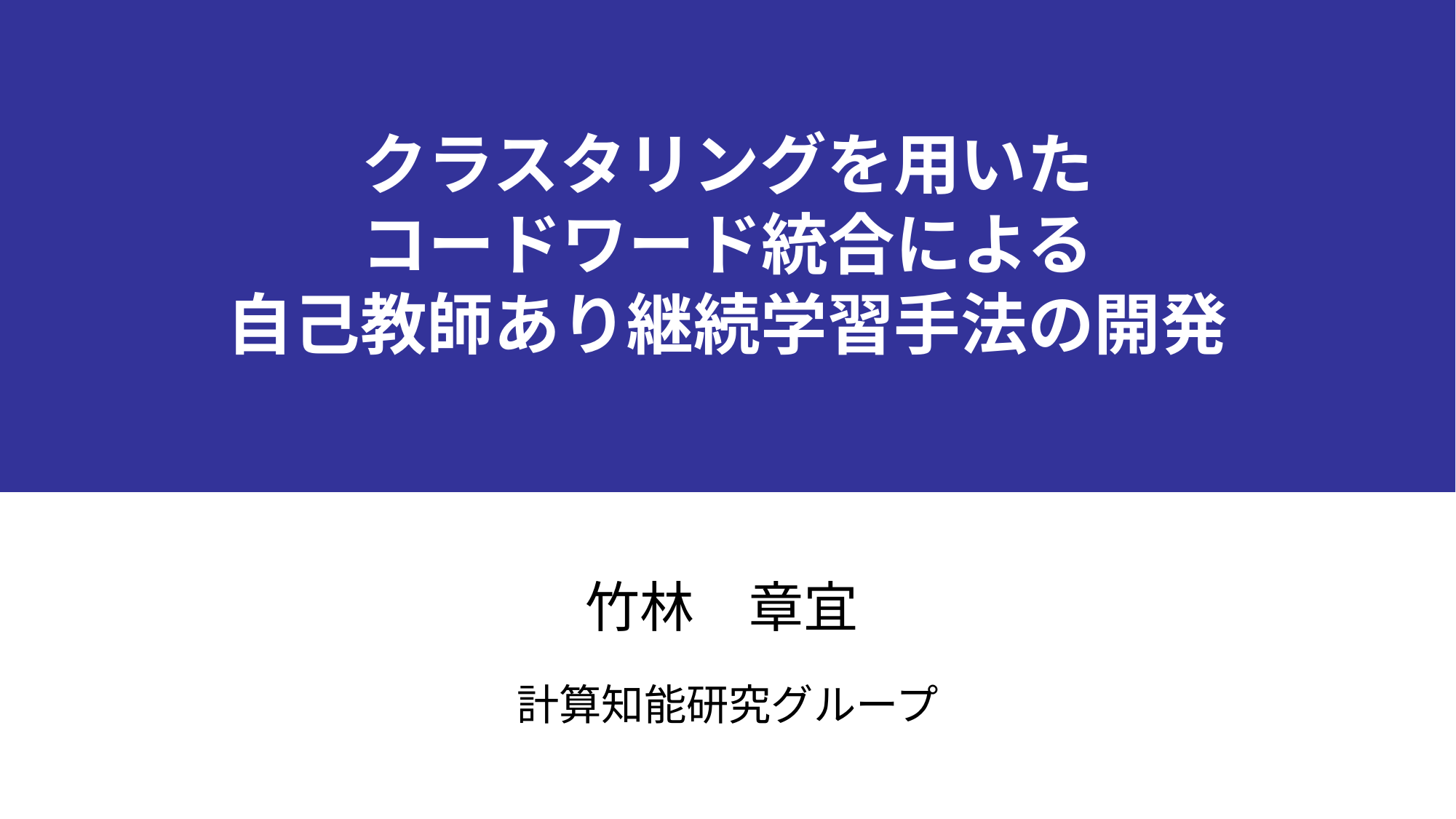

# クラスタリングを用いた コードワード統合による 自己教師あり継続学習手法の開発
竹林　章宜
計算知能研究グループ